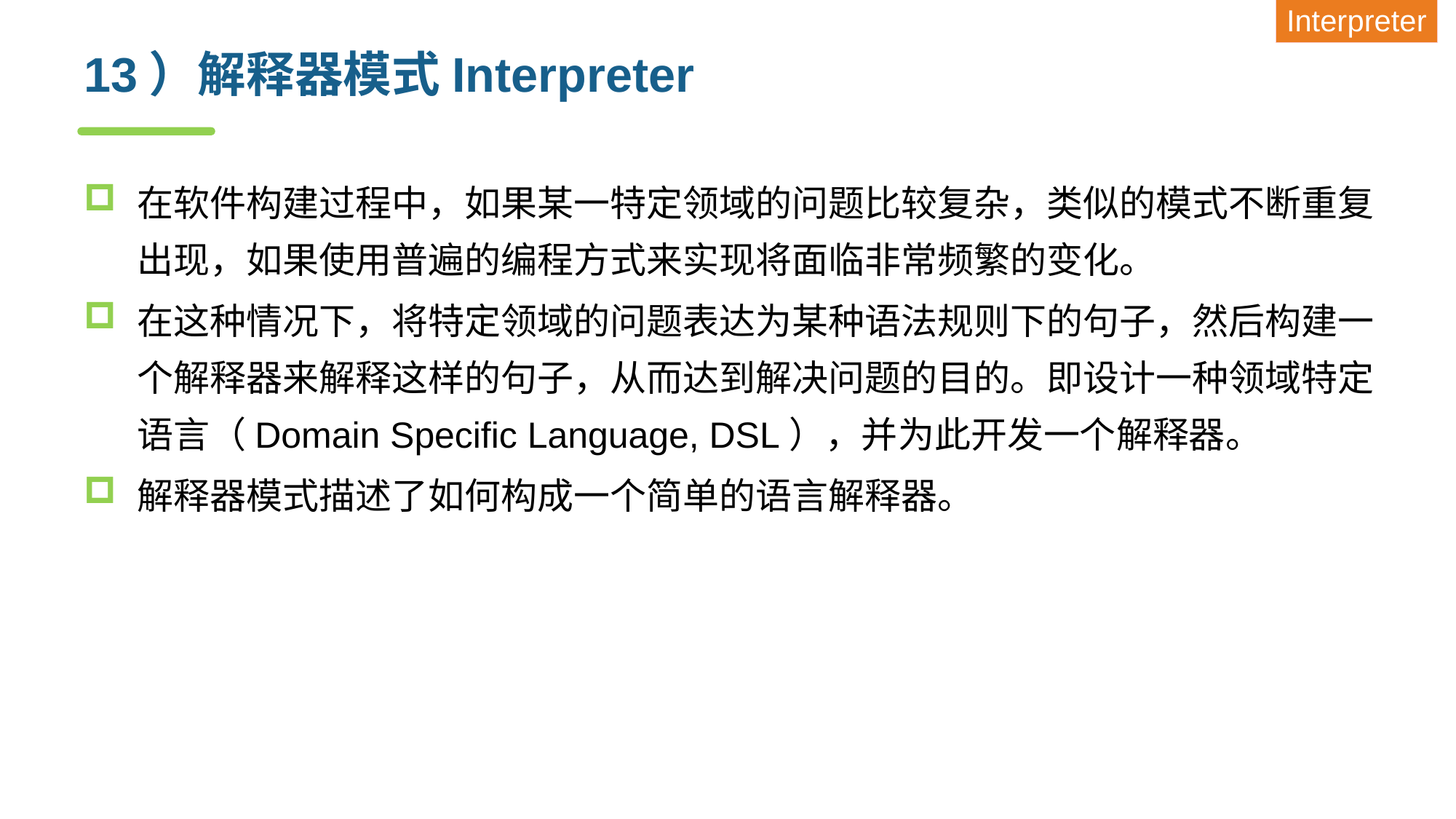

Interpreter
# 13）解释器模式Interpreter
在软件构建过程中，如果某一特定领域的问题比较复杂，类似的模式不断重复出现，如果使用普遍的编程方式来实现将面临非常频繁的变化。
在这种情况下，将特定领域的问题表达为某种语法规则下的句子，然后构建一个解释器来解释这样的句子，从而达到解决问题的目的。即设计一种领域特定语言（Domain Specific Language, DSL），并为此开发一个解释器。
解释器模式描述了如何构成一个简单的语言解释器。
158